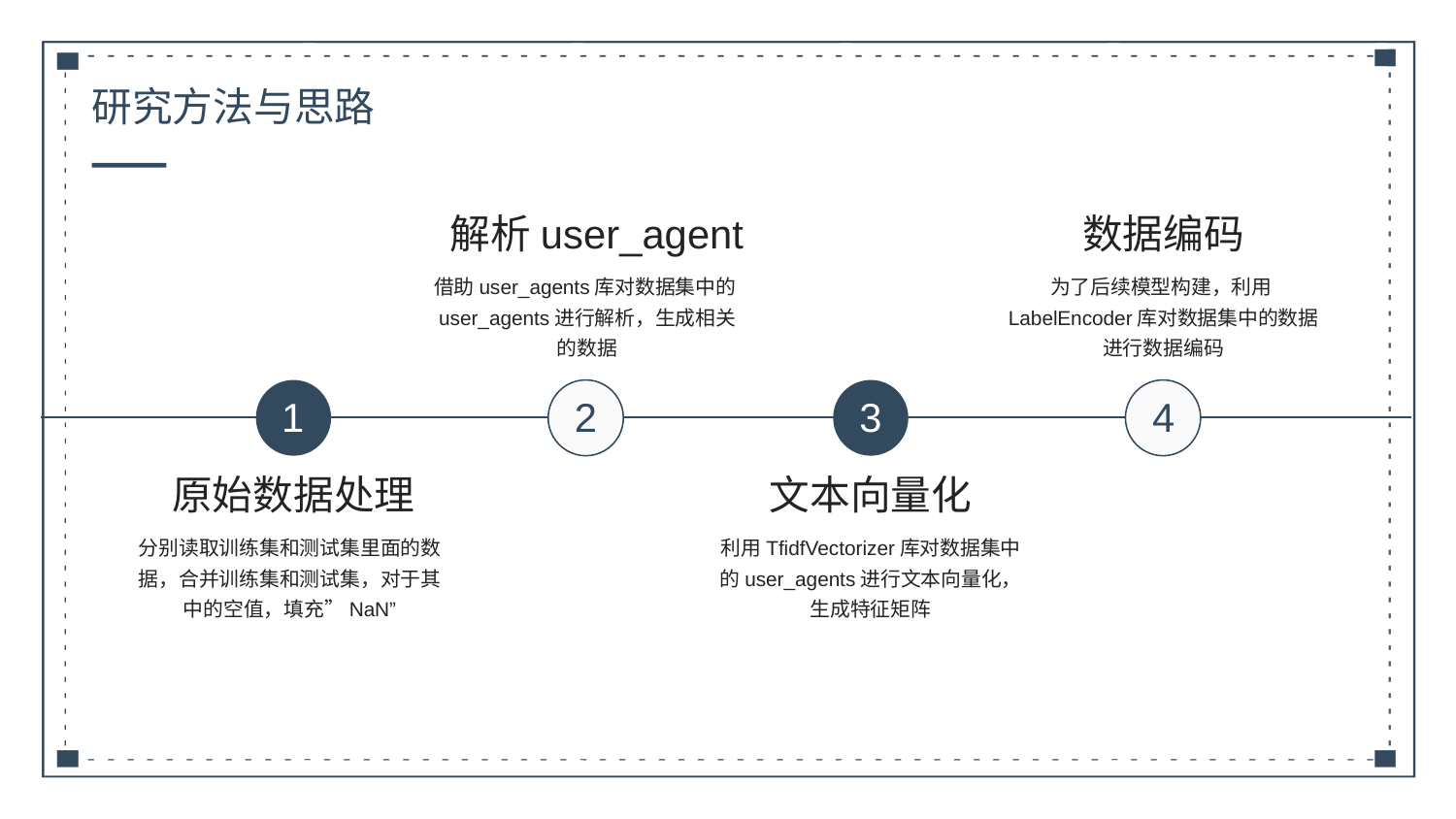

研究方法与思路
解析user_agent
数据编码
借助user_agents库对数据集中的user_agents进行解析，生成相关的数据
为了后续模型构建，利用LabelEncoder库对数据集中的数据进行数据编码

1
2
3
4
原始数据处理
文本向量化
分别读取训练集和测试集里面的数据，合并训练集和测试集，对于其中的空值，填充”NaN”
利用TfidfVectorizer库对数据集中的user_agents进行文本向量化，生成特征矩阵